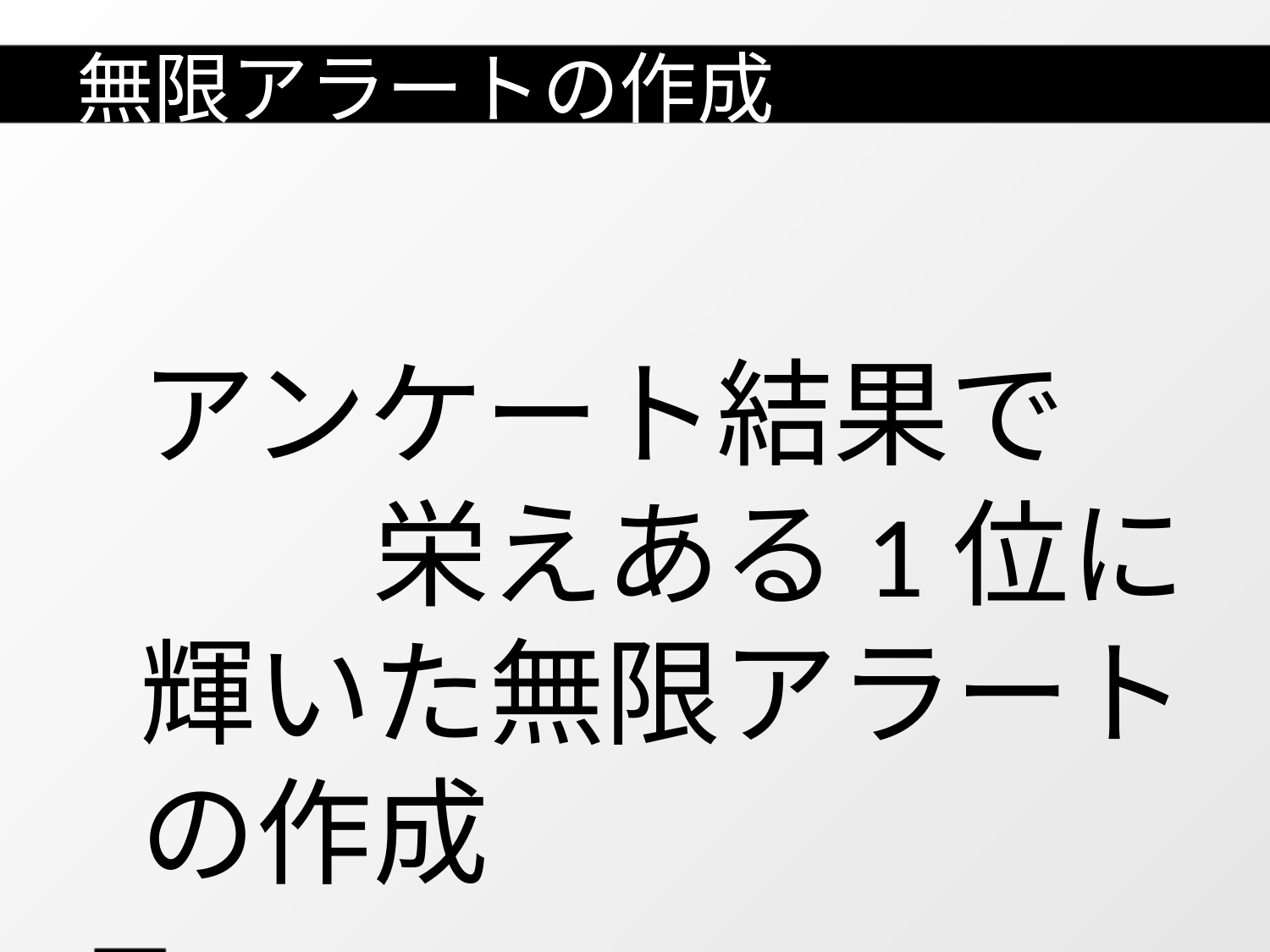

# 無限アラートの作成
アンケート結果で	　　栄えある1位に輝いた無限アラートの作成